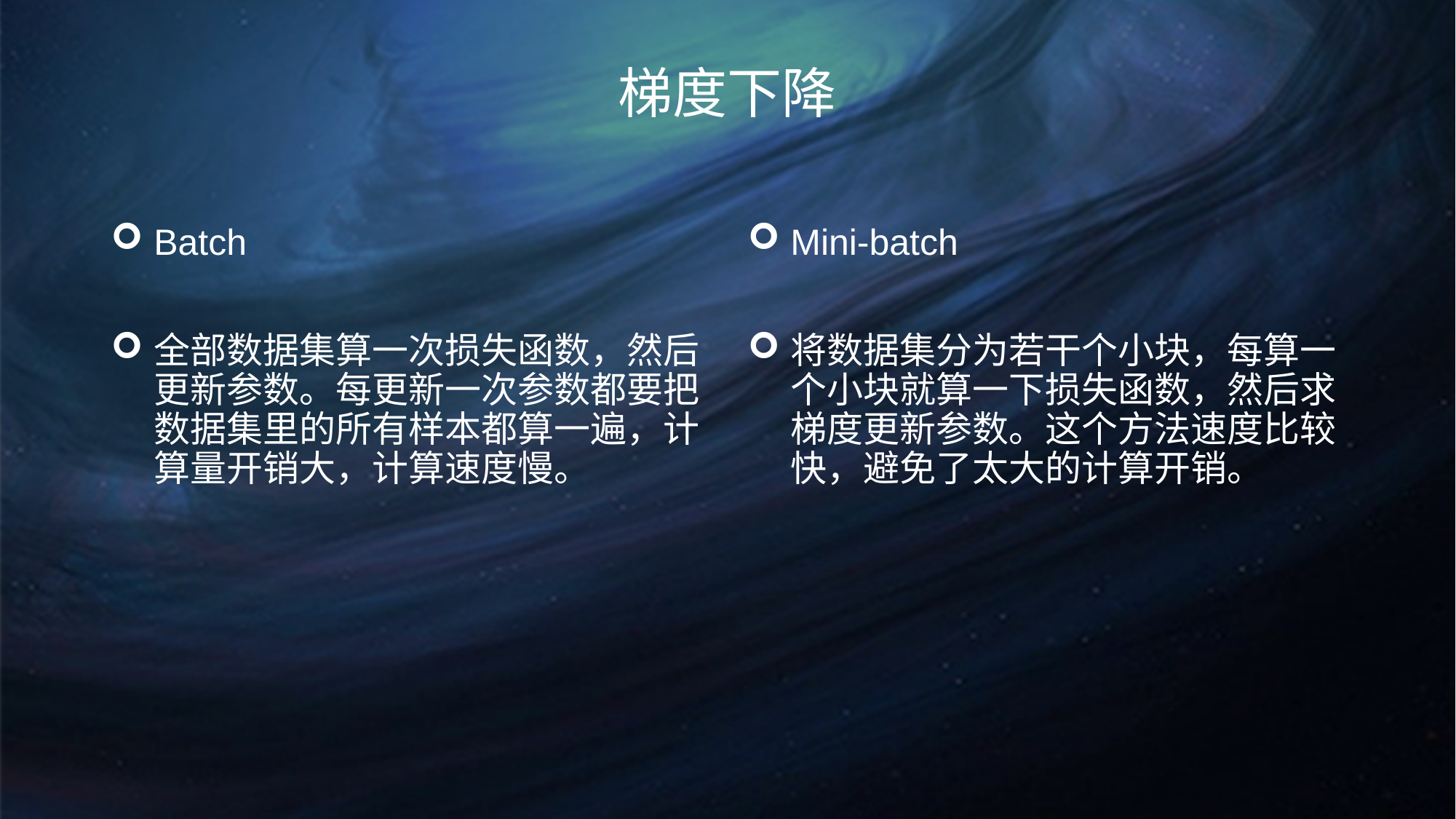

# 梯度下降
Batch

全部数据集算一次损失函数，然后更新参数。每更新一次参数都要把数据集里的所有样本都算一遍，计算量开销大，计算速度慢。

Mini-batch

将数据集分为若干个小块，每算一个小块就算一下损失函数，然后求梯度更新参数。这个方法速度比较快，避免了太大的计算开销。